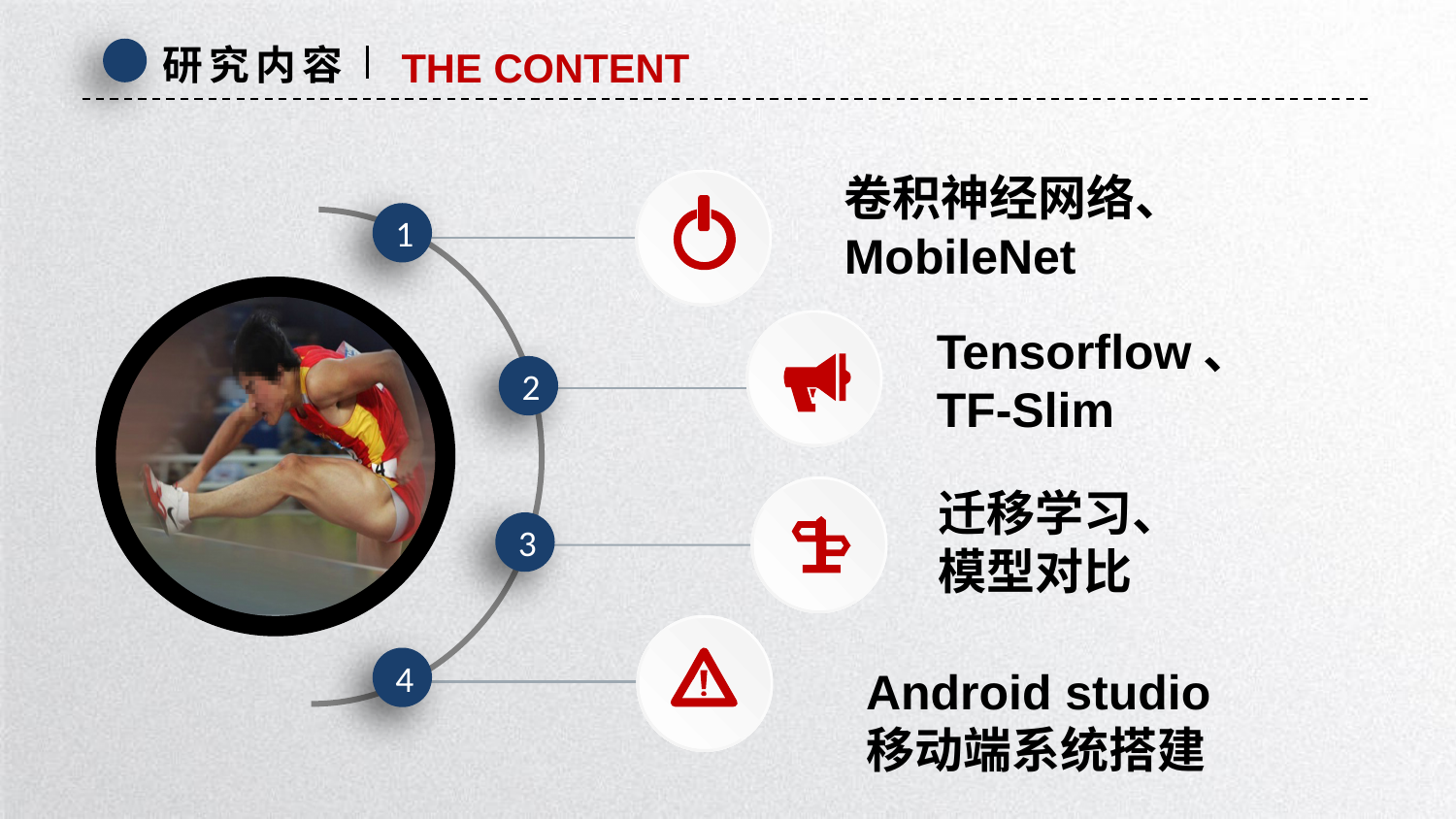

研究内容
THE CONTENT

卷积神经网络、
MobileNet

1

Tensorflow、
TF-Slim
2
迁移学习、
模型对比

3

4
Android studio
移动端系统搭建
延时符